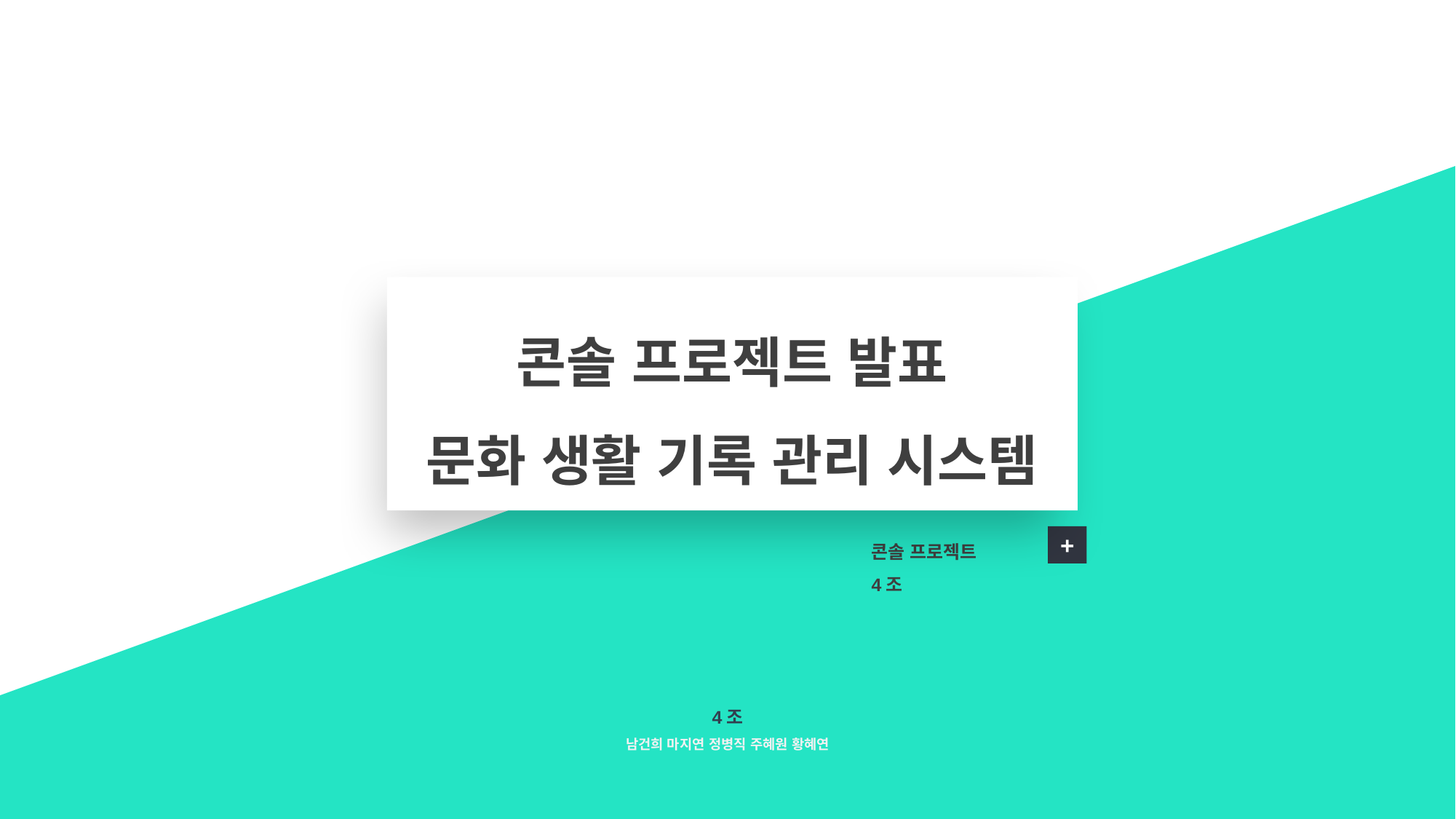

콘솔 프로젝트 발표
문화 생활 기록 관리 시스템

콘솔 프로젝트
4조
+
4조
남건희 마지연 정병직 주혜원 황혜연